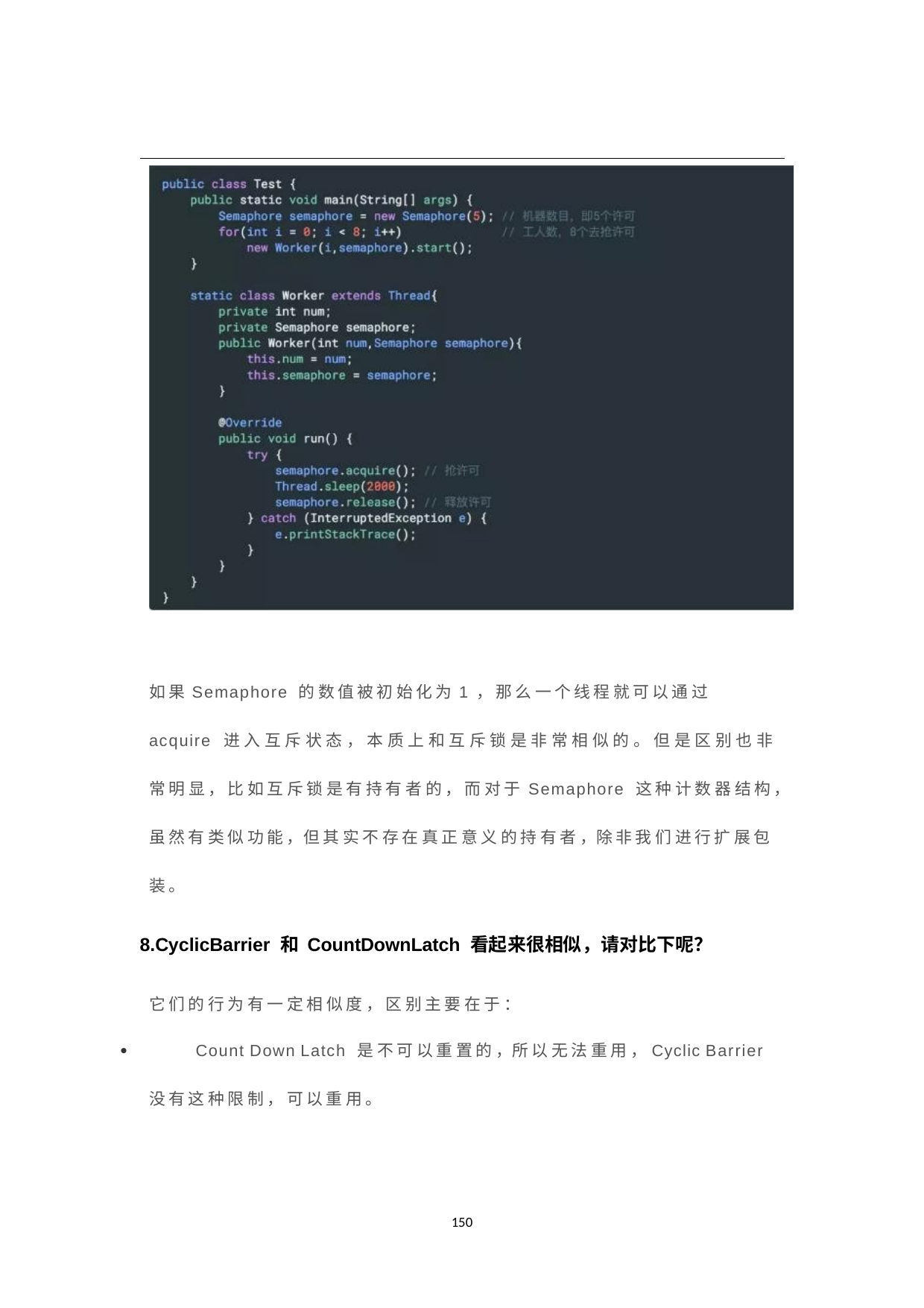

如 果 Semaphore 的 数 值 被 初 始 化 为 1 ， 那 么 一 个 线 程 就 可 以 通 过
acquire 进入 互斥状态 ， 本质上 和互斥 锁是非常 相似的。 但是区 别也非 常明显， 比如互斥锁是有持有者的， 而对于 Semaphore 这种计数器结 构，虽然有类似功能，但其实不存在真正意义的持有者，除非我们进行扩 展包装。

8.CyclicBarrier 和 CountDownLatch 看起来很相似，请对比下呢？

它们的行为有一定相似度， 区别主要在于：
Count Down Latch 是不可以重置的，所以无法重用，Cyclic Barrier
•
没有这种限制， 可以重用。
150